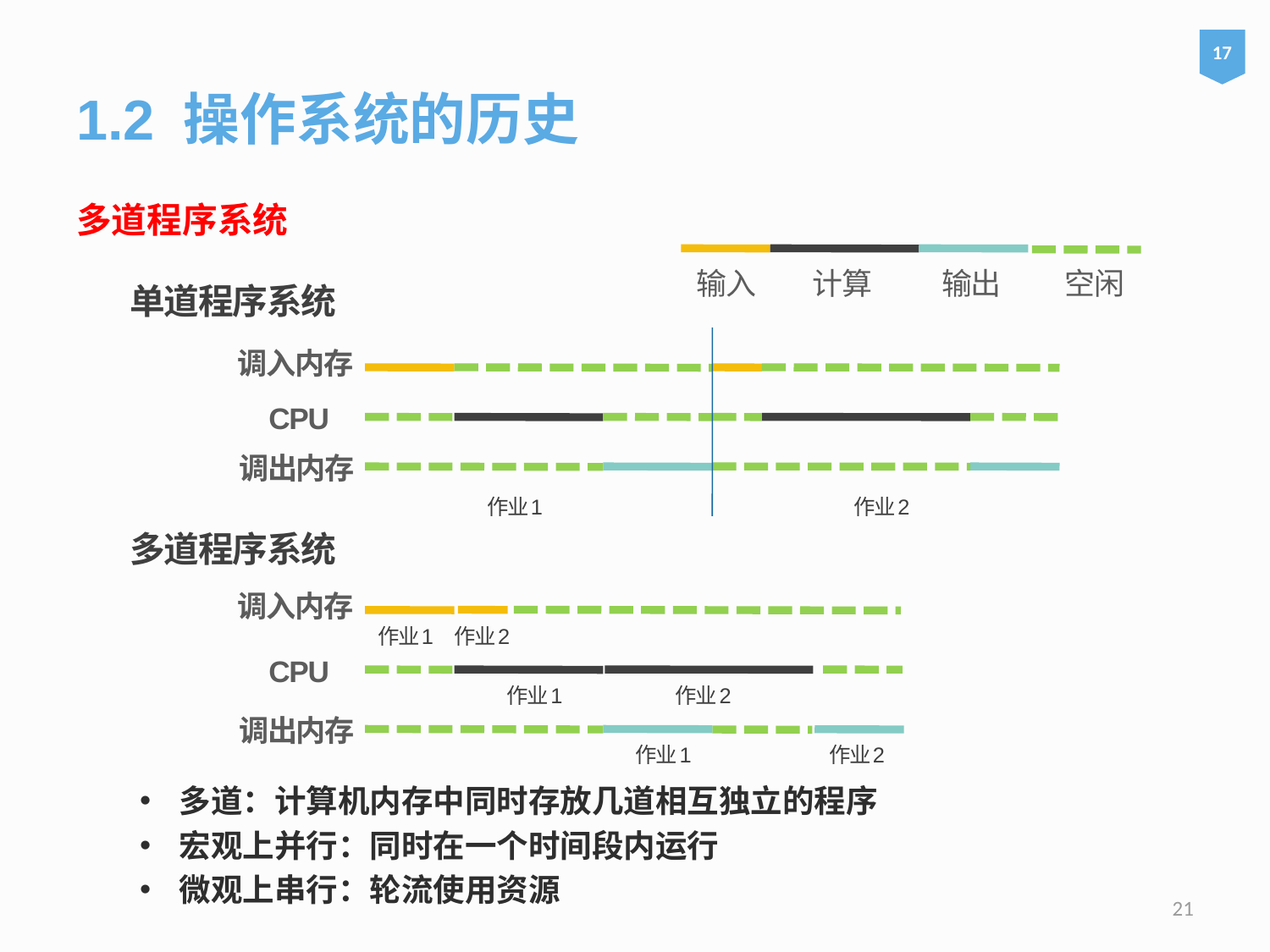

17
1.2 操作系统的历史
多道程序系统

单道程序系统
输入
计算
输出
空闲
调入内存
CPU
调出内存
作业1
作业2
多道程序系统
调入内存
作业1
作业2
CPU
作业1
作业2
调出内存
作业1
作业2
多道：计算机内存中同时存放几道相互独立的程序
宏观上并行：同时在一个时间段内运行
微观上串行：轮流使用资源
21